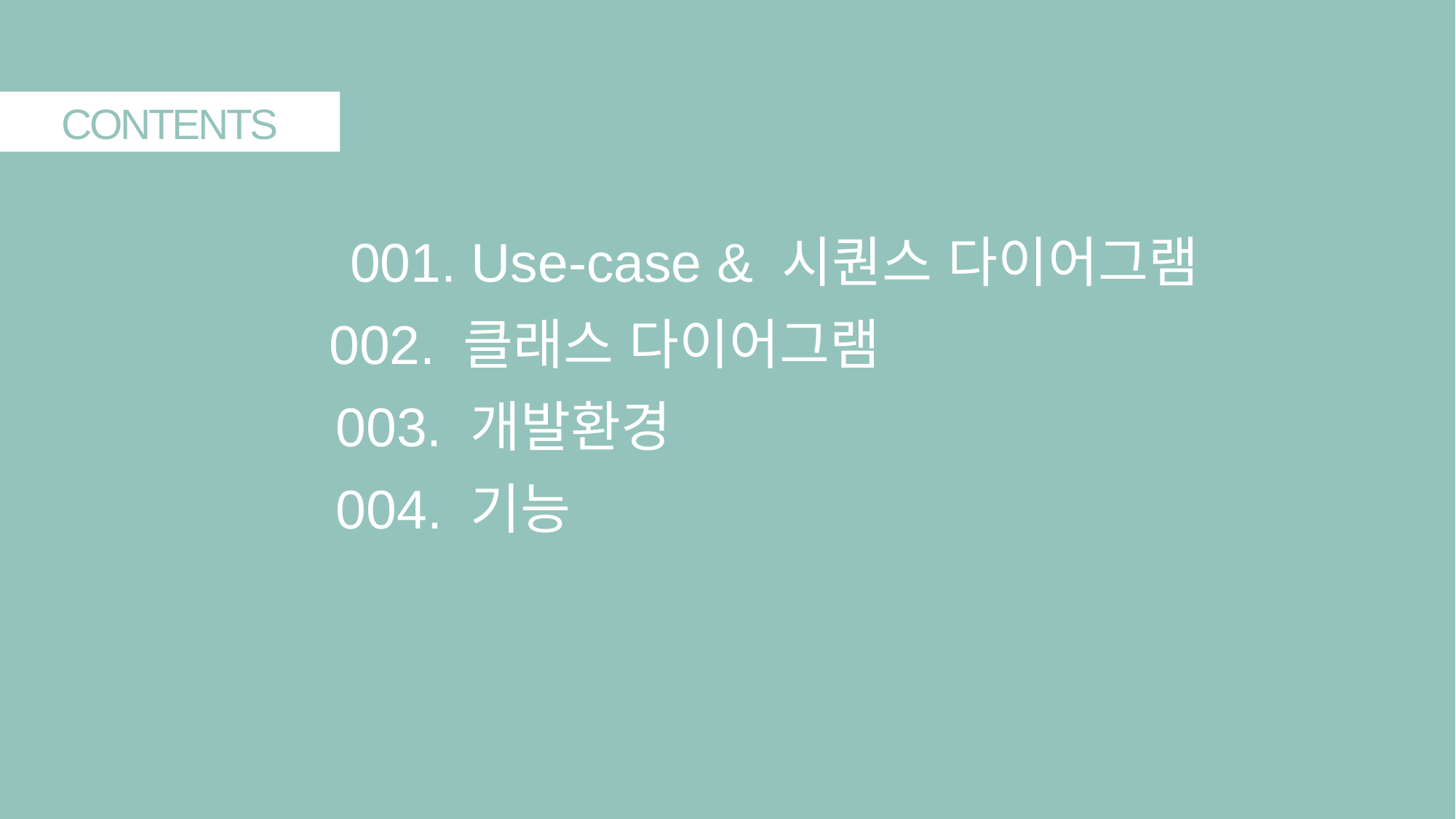

CONTENTS

001. Use-case & 시퀀스 다이어그램
002. 클래스 다이어그램
003. 개발환경
004. 기능